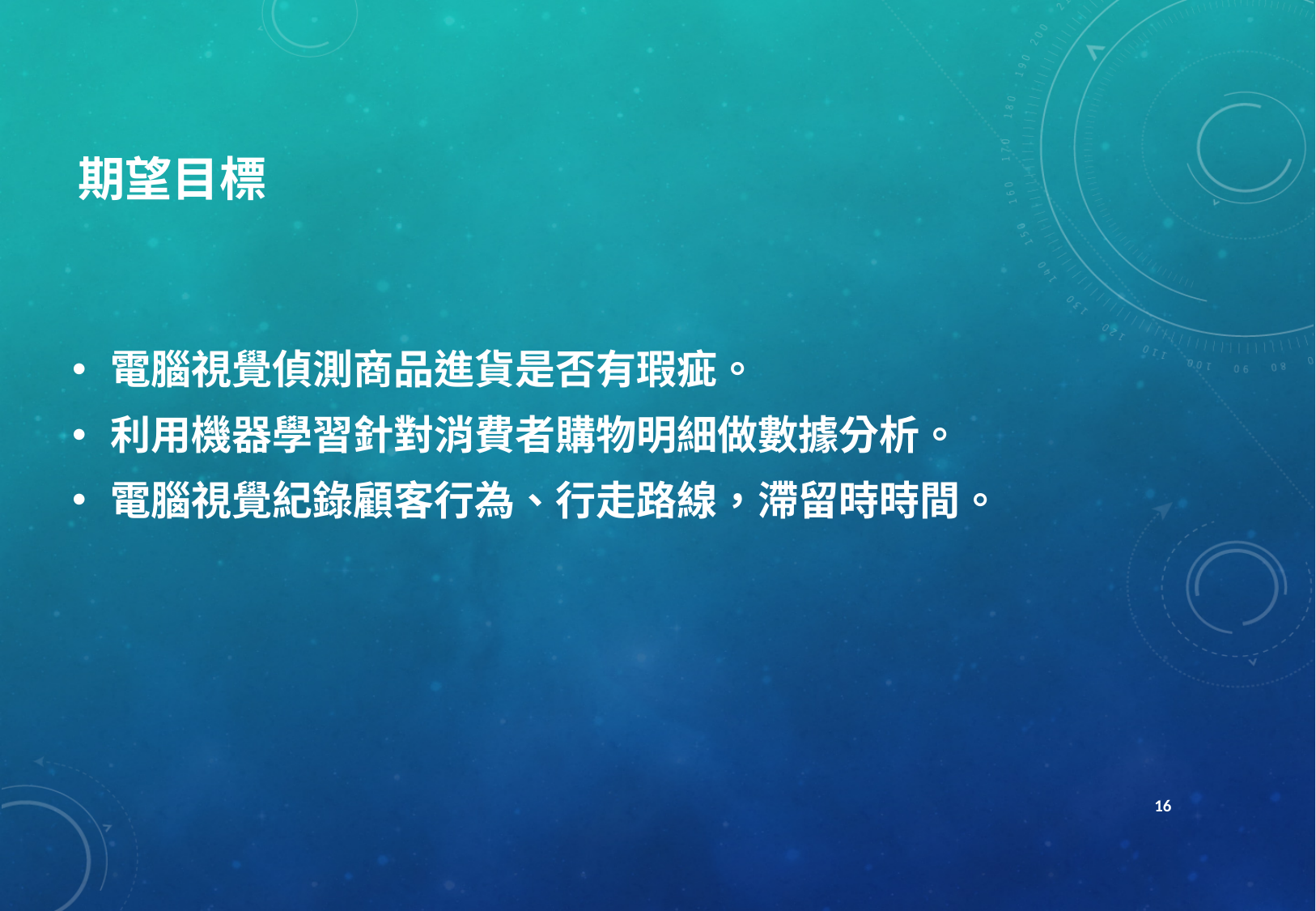

# 期望目標
電腦視覺偵測商品進貨是否有瑕疵。
利用機器學習針對消費者購物明細做數據分析。
電腦視覺紀錄顧客行為、行走路線，滯留時時間。

16